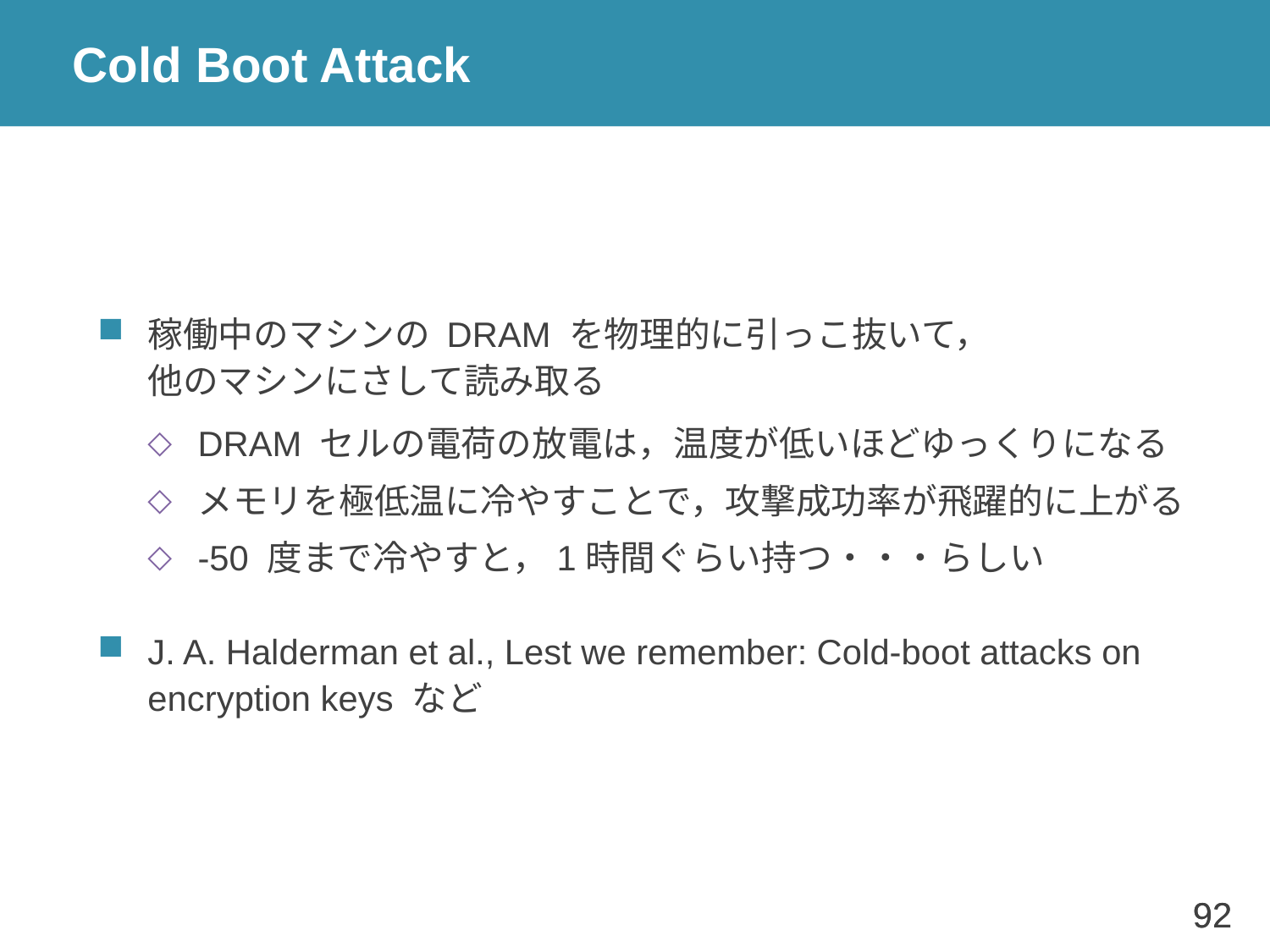

# Cold Boot Attack
稼働中のマシンの DRAM を物理的に引っこ抜いて，
他のマシンにさして読み取る
DRAM セルの電荷の放電は，温度が低いほどゆっくりになる
メモリを極低温に冷やすことで，攻撃成功率が飛躍的に上がる
-50 度まで冷やすと，1時間ぐらい持つ・・・らしい
J. A. Halderman et al., Lest we remember: Cold-boot attacks on encryption keys など